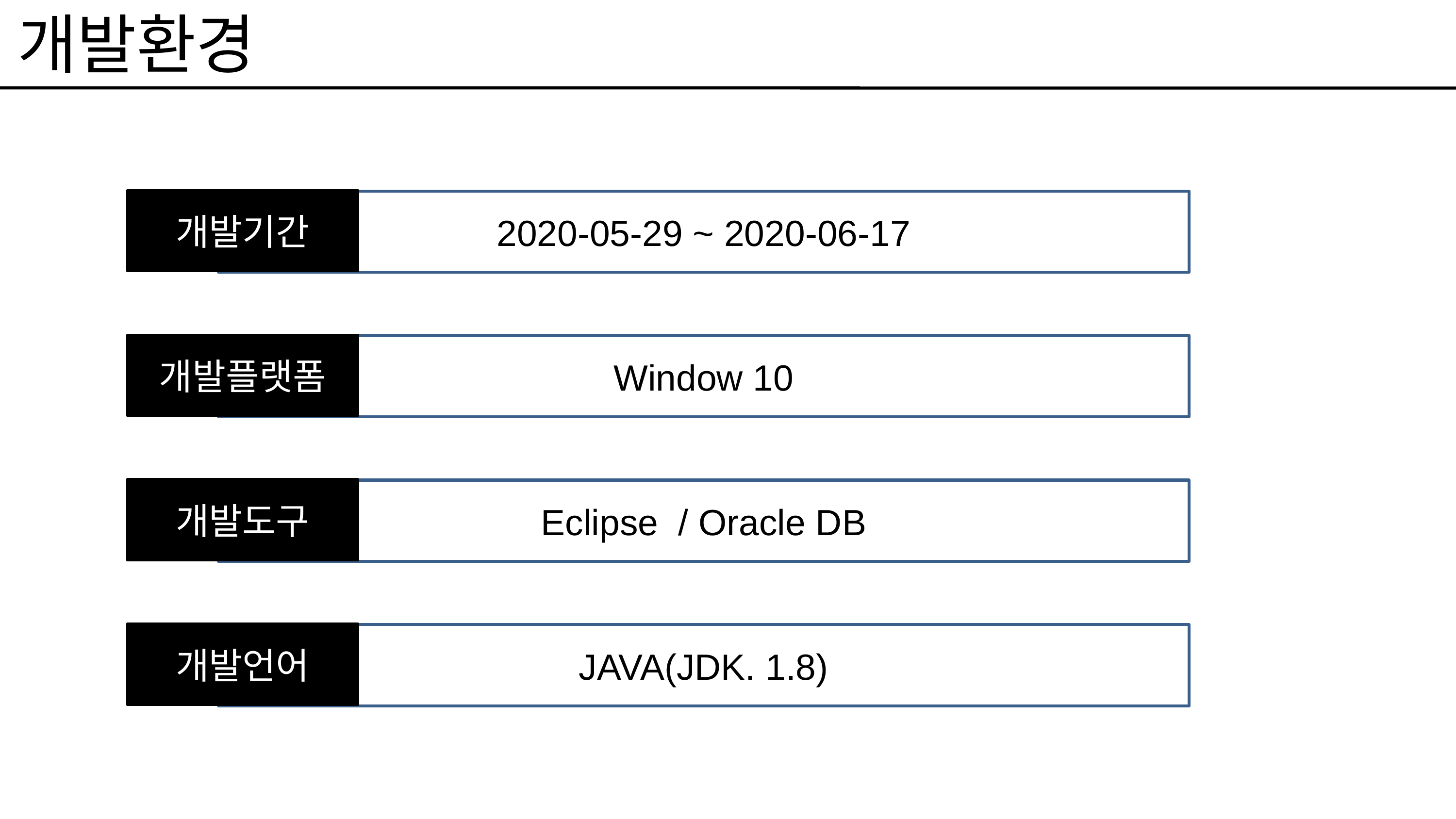

개발환경
개발기간
2020-05-29 ~ 2020-06-17
개발플랫폼
Window 10
개발도구
Eclipse  / Oracle DB
개발언어
JAVA(JDK. 1.8)